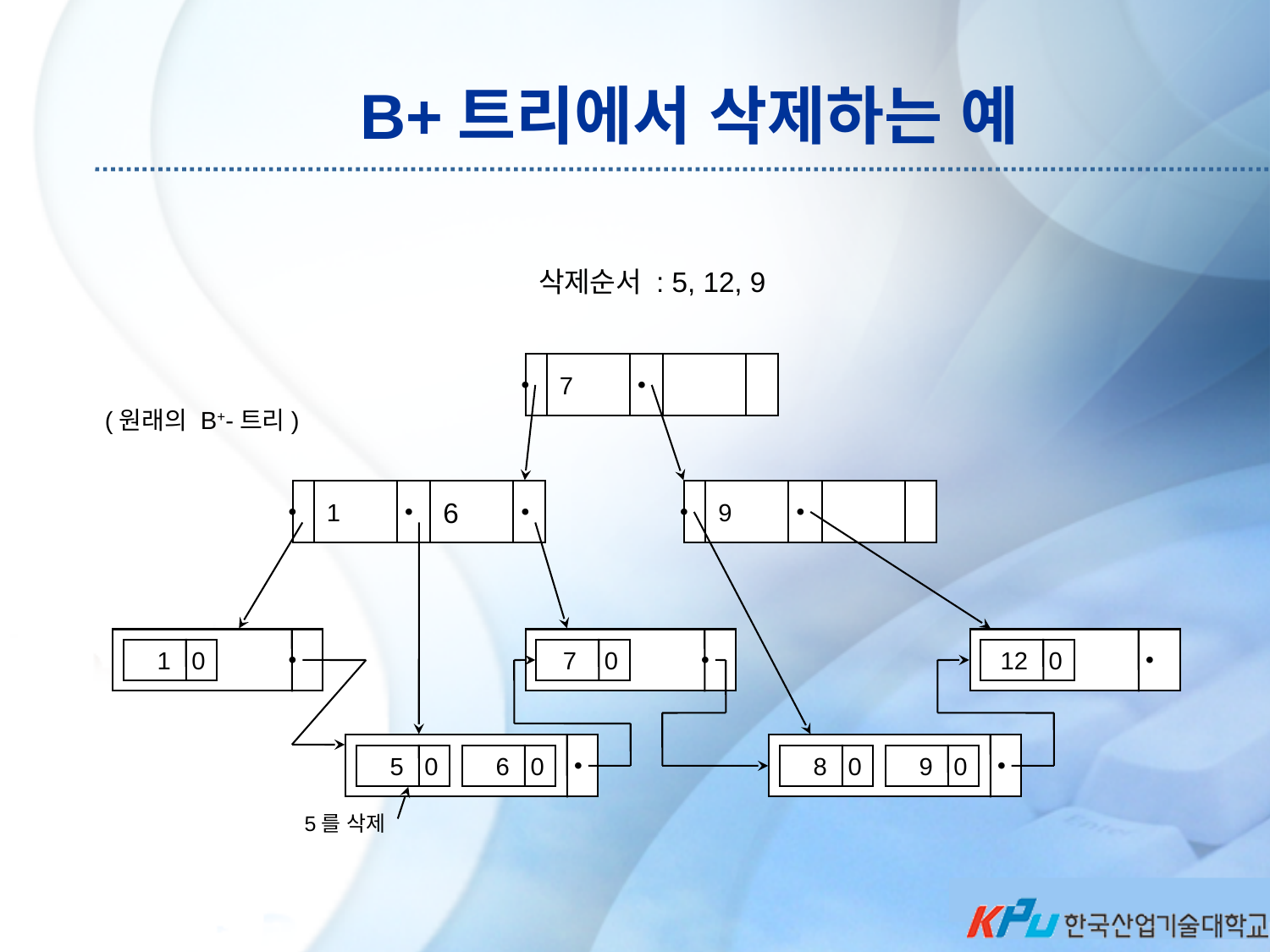

B+트리에서 삭제하는 예
삭제순서 : 5, 12, 9

7

(원래의 B+-트리)

1
6

9

   1   0
  7    0
 12   0

   5   0
   6   0
   8   0
   9   0

5를 삭제